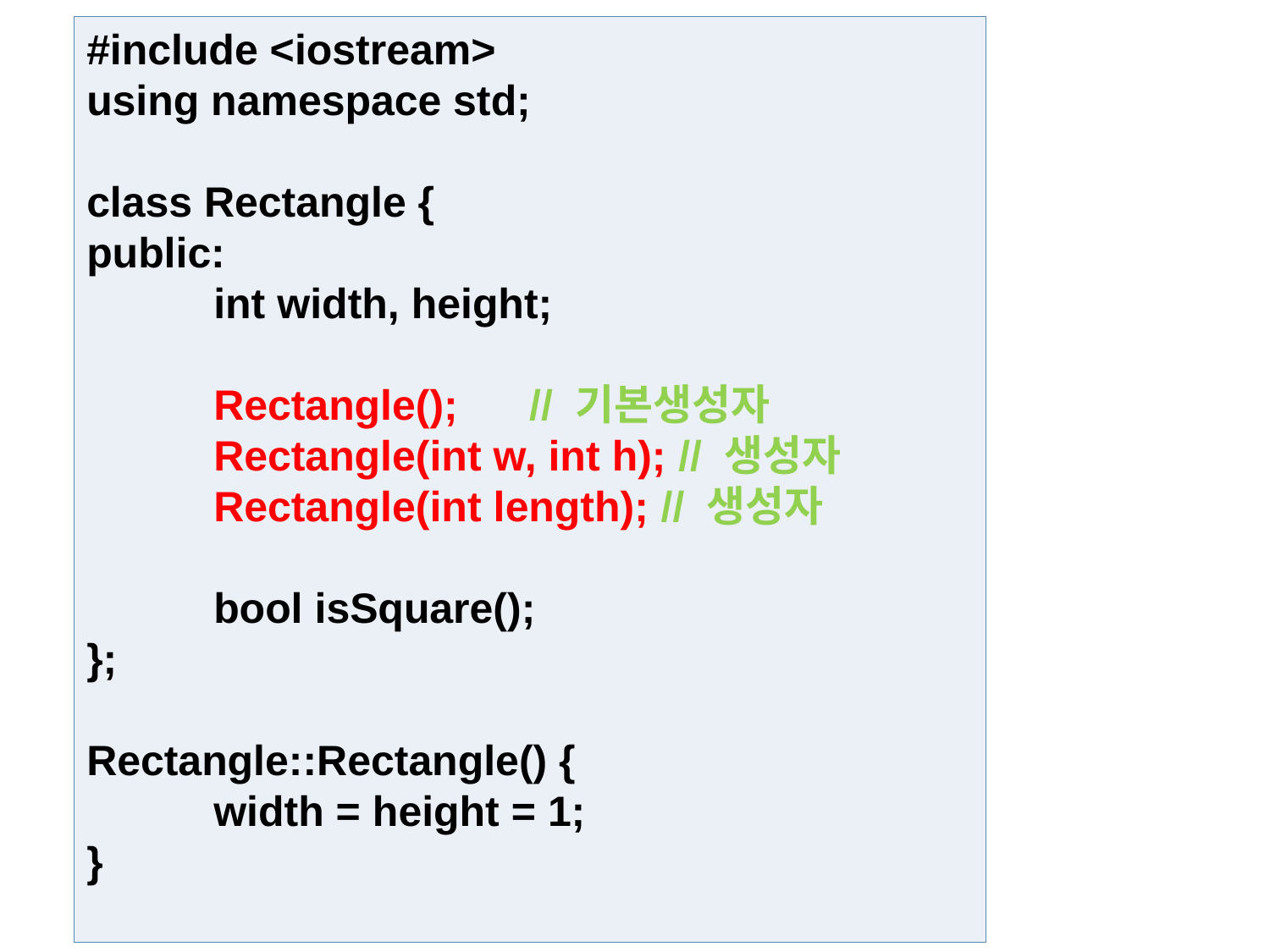

#include <iostream>
using namespace std;

class Rectangle {
public:
	int width, height;

	Rectangle();      // 기본생성자
	Rectangle(int w, int h); // 생성자
	Rectangle(int length); // 생성자

	bool isSquare();
};

Rectangle::Rectangle() {
	width = height = 1;
}

36